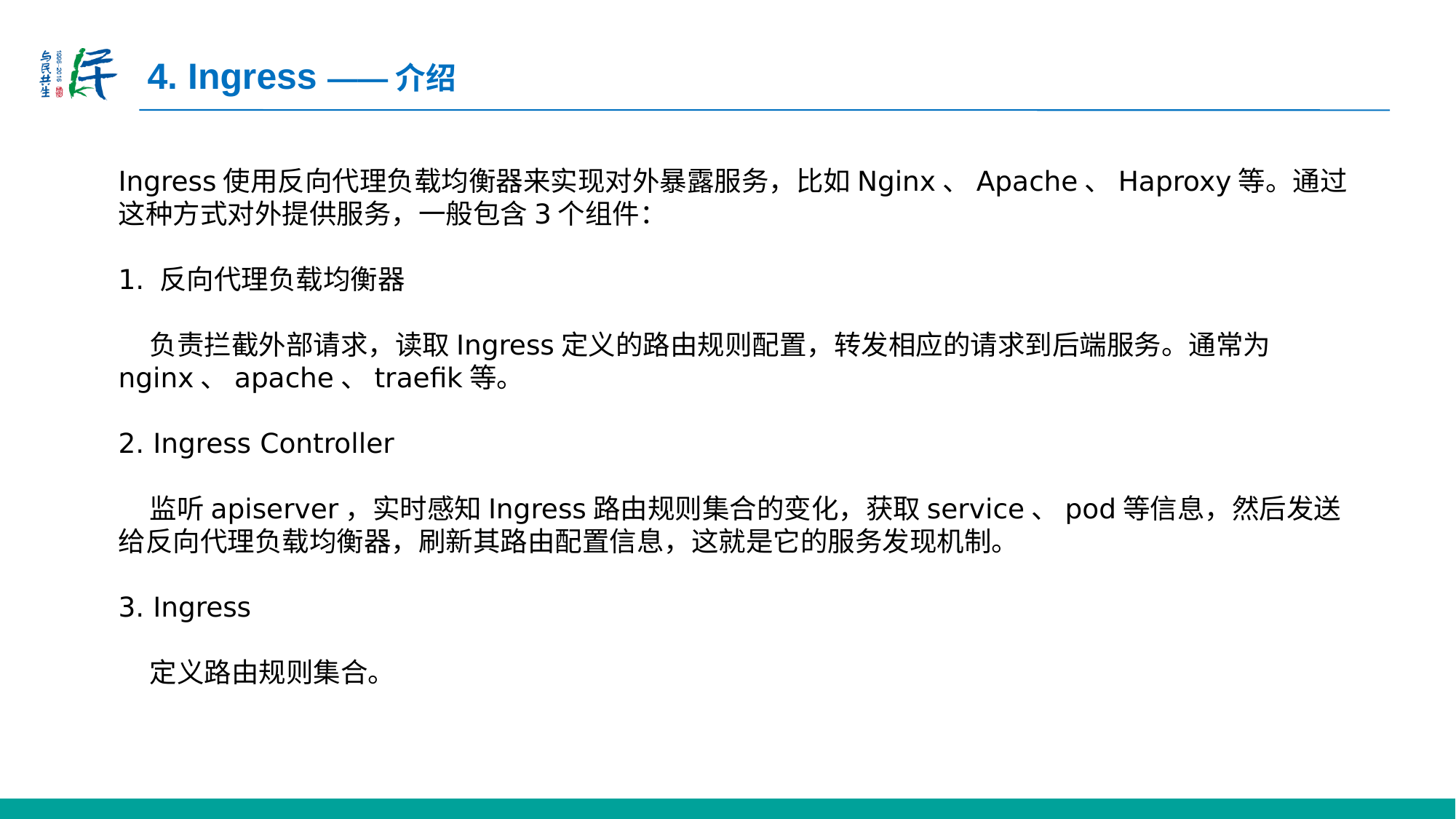

# 4. Ingress ——介绍

Ingress使用反向代理负载均衡器来实现对外暴露服务，比如Nginx、Apache、Haproxy等。通过这种方式对外提供服务，一般包含3个组件：

1. 反向代理负载均衡器

    负责拦截外部请求，读取Ingress定义的路由规则配置，转发相应的请求到后端服务。通常为nginx、apache、traefik等。

2. Ingress Controller

    监听apiserver，实时感知Ingress路由规则集合的变化，获取service、pod等信息，然后发送给反向代理负载均衡器，刷新其路由配置信息，这就是它的服务发现机制。

3. Ingress

    定义路由规则集合。

20